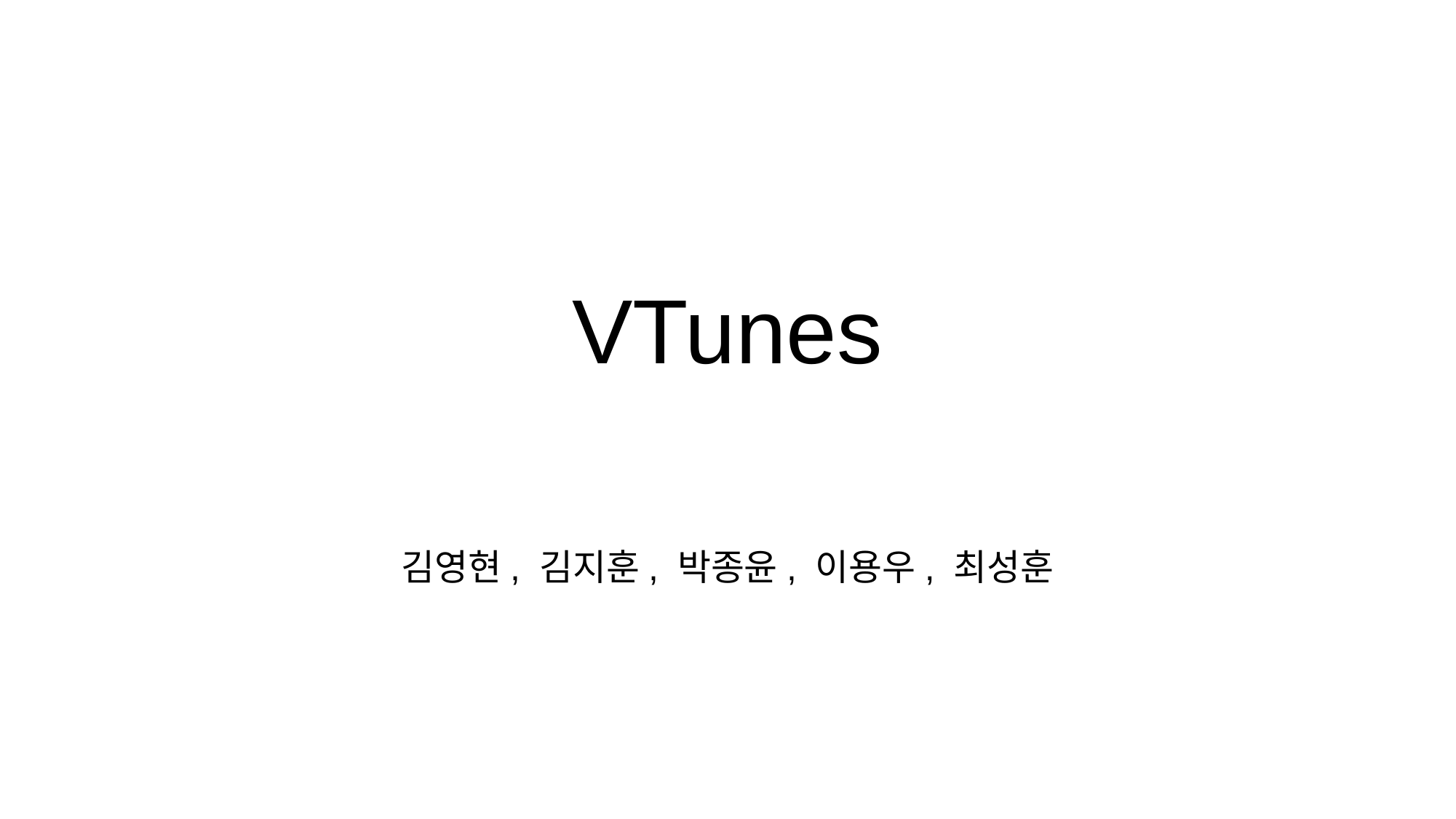

# VTunes

김영현, 김지훈, 박종윤, 이용우, 최성훈